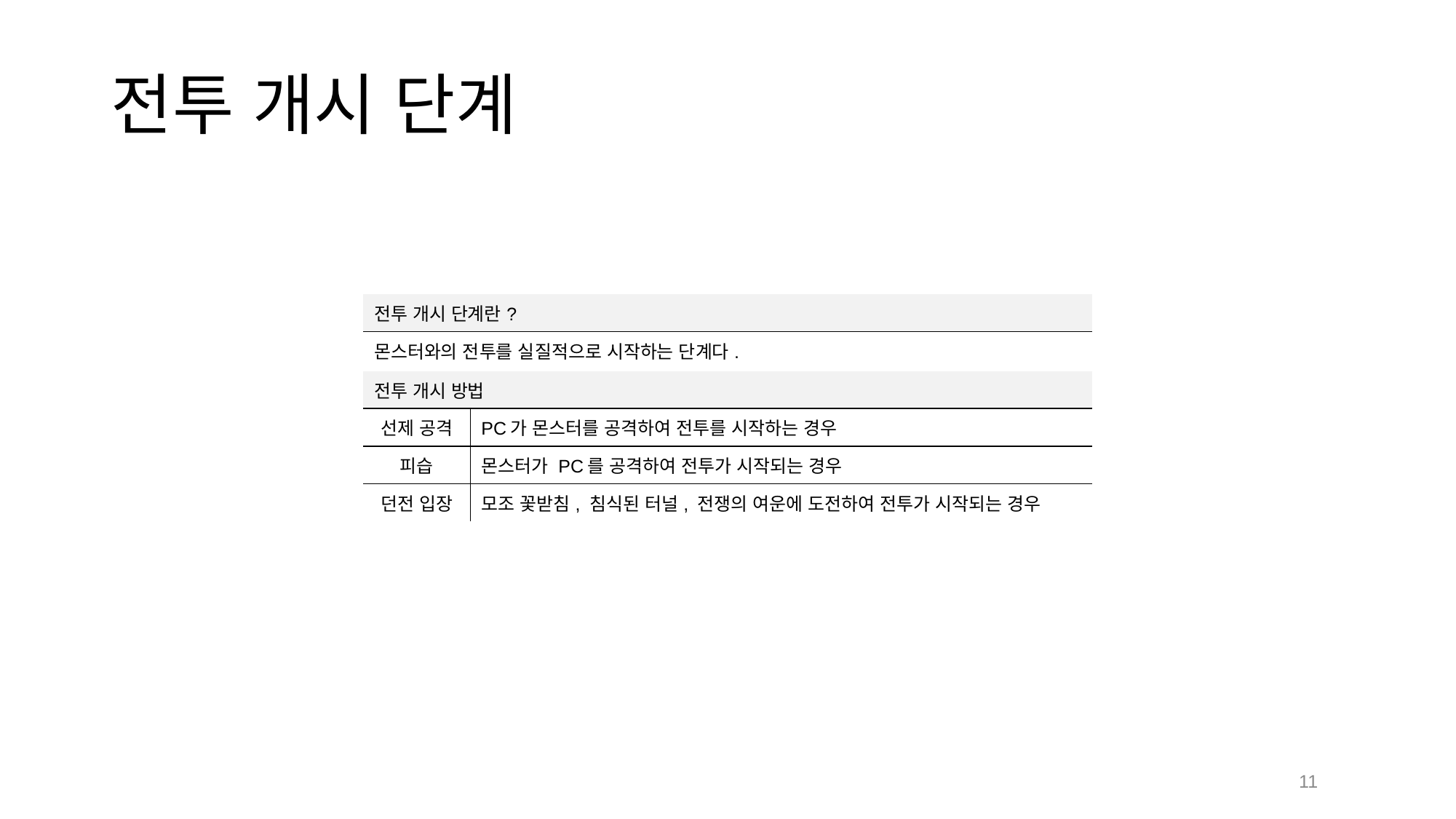

# 전투 개시 단계
| 전투 개시 단계란? |
| --- |
| 몬스터와의 전투를 실질적으로 시작하는 단계다. |
| 전투 개시 방법 |  |
| --- | --- |
| 선제 공격 | PC가 몬스터를 공격하여 전투를 시작하는 경우 |
| 피습 | 몬스터가 PC를 공격하여 전투가 시작되는 경우 |
| 던전 입장 | 모조 꽃받침, 침식된 터널, 전쟁의 여운에 도전하여 전투가 시작되는 경우 |
11